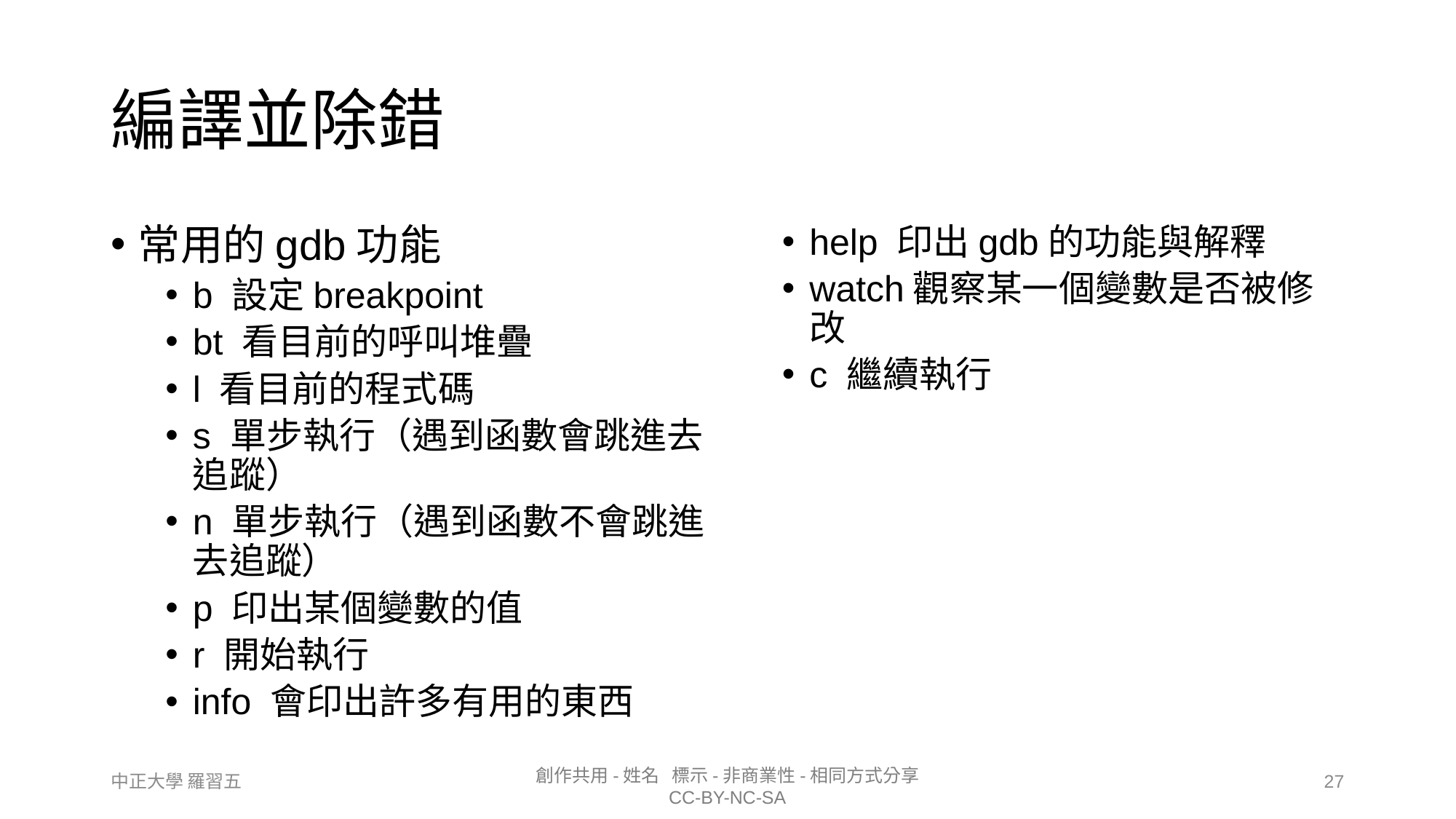

# 編譯並除錯
常用的gdb功能
b 設定breakpoint
bt 看目前的呼叫堆疊
l 看目前的程式碼
s 單步執行（遇到函數會跳進去追蹤）
n 單步執行（遇到函數不會跳進去追蹤）
p 印出某個變數的值
r 開始執行
info 會印出許多有用的東西
help 印出gdb的功能與解釋
watch觀察某一個變數是否被修改
c 繼續執行
27